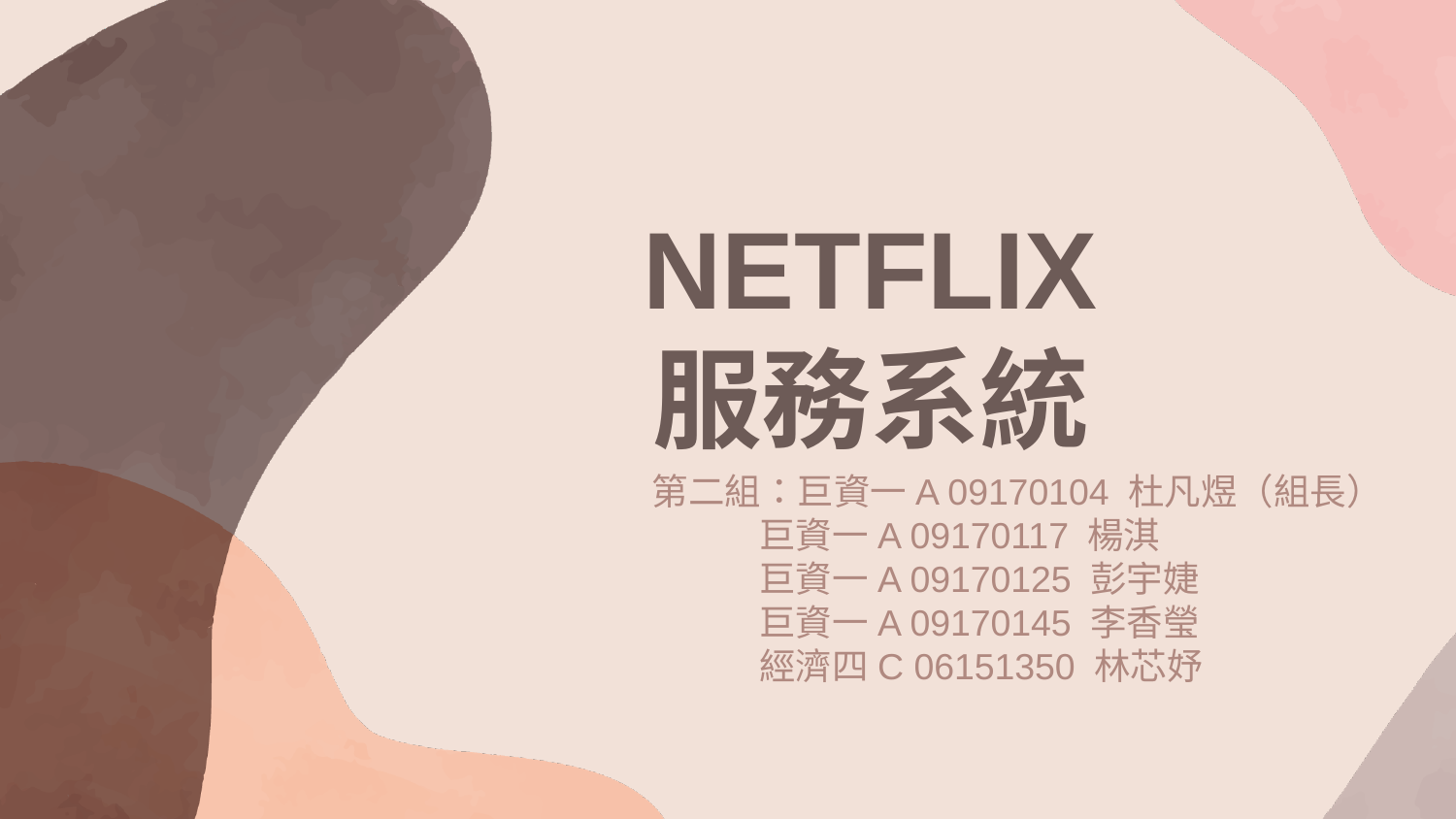

# NETFLIX 服務系統
第二組：巨資一A 09170104 杜凡煜（組長）
            巨資一A 09170117 楊淇
            巨資一A 09170125 彭宇婕
            巨資一A 09170145 李香瑩
            經濟四C 06151350 林芯妤